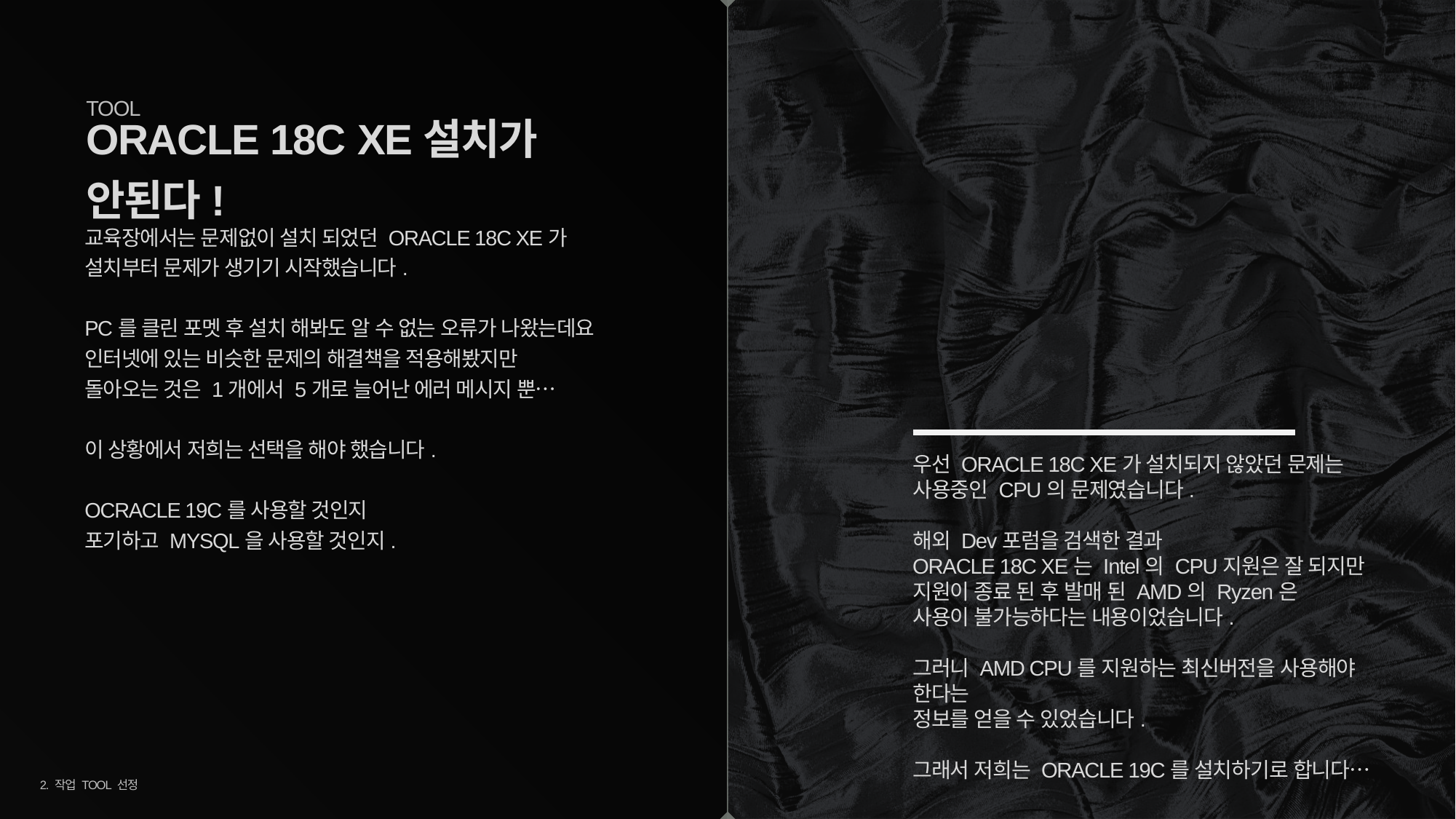

TOOL
# ORACLE 18C XE설치가 안된다!
교육장에서는 문제없이 설치 되었던 ORACLE 18C XE가
설치부터 문제가 생기기 시작했습니다.

PC를 클린 포멧 후 설치 해봐도 알 수 없는 오류가 나왔는데요
인터넷에 있는 비슷한 문제의 해결책을 적용해봤지만
돌아오는 것은 1개에서 5개로 늘어난 에러 메시지 뿐…

이 상황에서 저희는 선택을 해야 했습니다.

OCRACLE 19C를 사용할 것인지
포기하고 MYSQL을 사용할 것인지.
우선 ORACLE 18C XE가 설치되지 않았던 문제는
사용중인 CPU의 문제였습니다.

해외 Dev포럼을 검색한 결과
ORACLE 18C XE는 Intel의 CPU지원은 잘 되지만
지원이 종료 된 후 발매 된 AMD의 Ryzen은
사용이 불가능하다는 내용이었습니다.

그러니 AMD CPU를 지원하는 최신버전을 사용해야 한다는
정보를 얻을 수 있었습니다.

그래서 저희는 ORACLE 19C를 설치하기로 합니다…
2. 작업 TOOL 선정
7